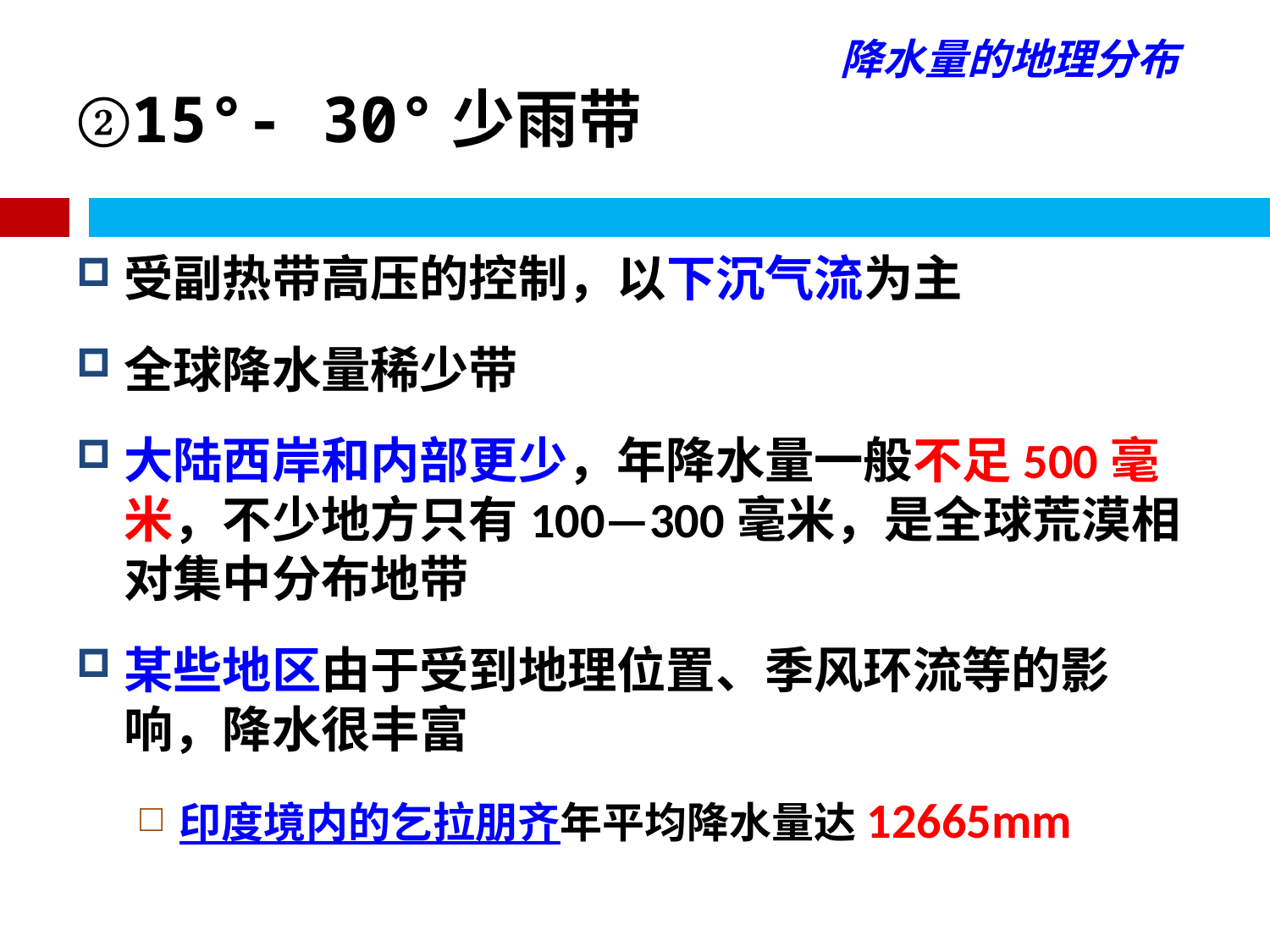

降水量的地理分布
# ②15°- 30°少雨带
受副热带高压的控制，以下沉气流为主
全球降水量稀少带
大陆西岸和内部更少，年降水量一般不足500毫米，不少地方只有100—300毫米，是全球荒漠相对集中分布地带
某些地区由于受到地理位置、季风环流等的影响，降水很丰富
印度境内的乞拉朋齐年平均降水量达12665mm